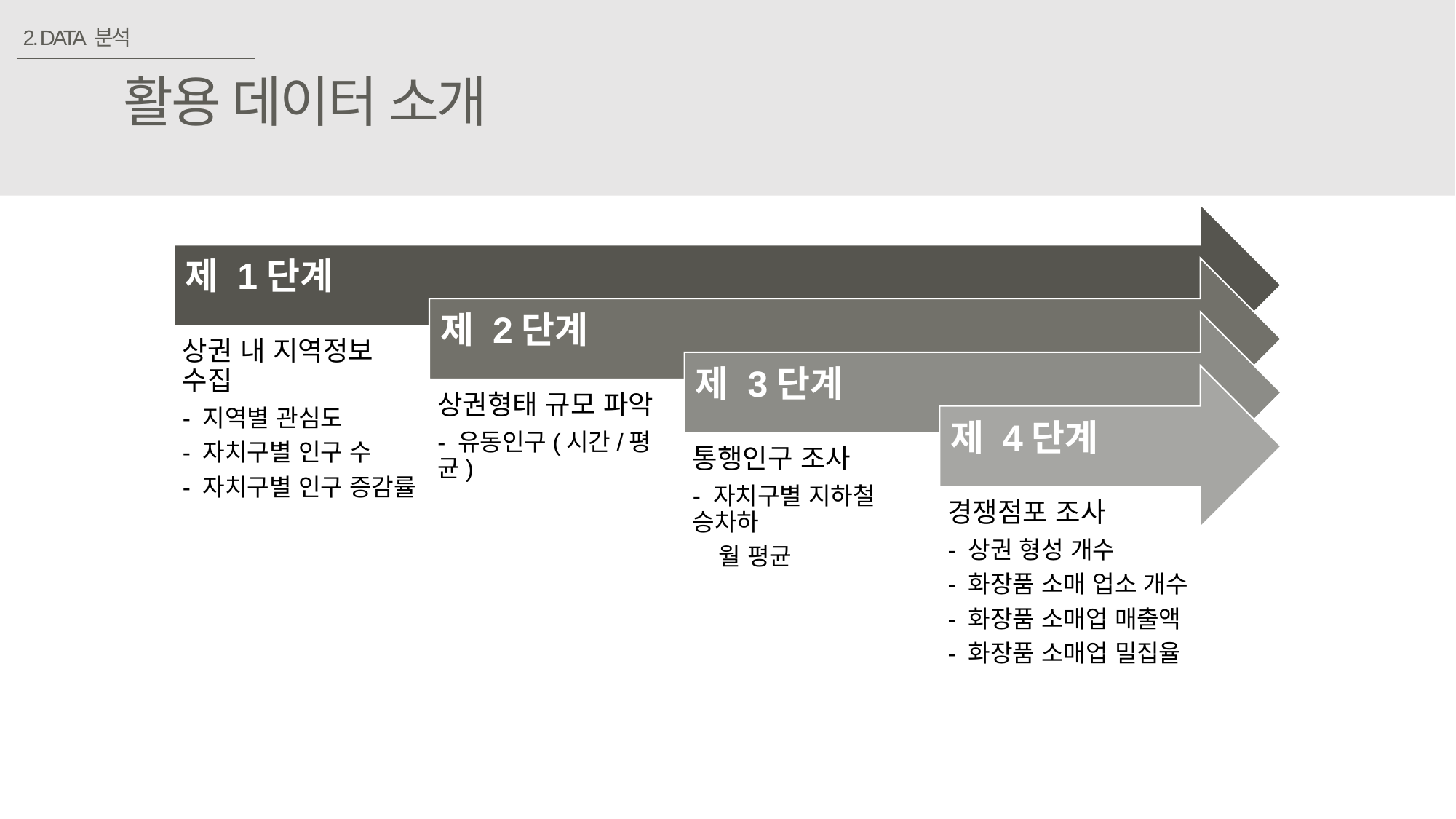

2. DATA 분석
활용 데이터 소개
제 1단계
상권 내 지역정보 수집
- 지역별 관심도
- 자치구별 인구 수
- 자치구별 인구 증감률
제 2단계
상권형태 규모 파악
- 유동인구(시간/평균)
제 3단계
통행인구 조사
- 자치구별 지하철 승차하
   월 평균
제 4단계
경쟁점포 조사
- 상권 형성 개수
- 화장품 소매 업소 개수
- 화장품 소매업 매출액
- 화장품 소매업 밀집율